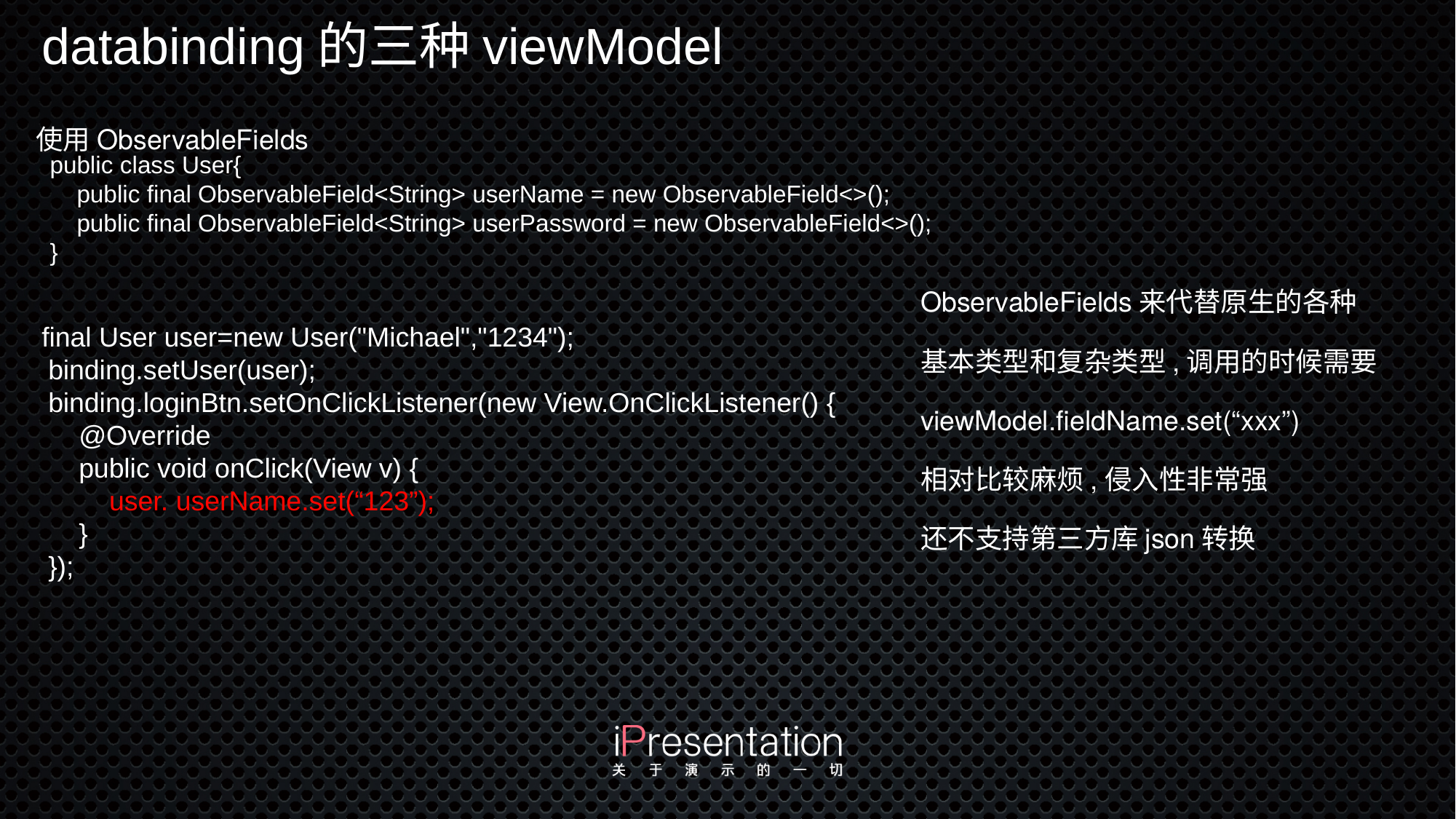

# databinding的三种viewModel
使用ObservableFields
public class User{
    public final ObservableField<String> userName = new ObservableField<>();
    public final ObservableField<String> userPassword = new ObservableField<>();
}

ObservableFields来代替原生的各种
基本类型和复杂类型,调用的时候需要
viewModel.fieldName.set(“xxx”)
相对比较麻烦,侵入性非常强
还不支持第三方库json转换
final User user=new User("Michael","1234");
        binding.setUser(user);
        binding.loginBtn.setOnClickListener(new View.OnClickListener() {
            @Override
            public void onClick(View v) {
                user. userName.set(“123”);
            }
        });